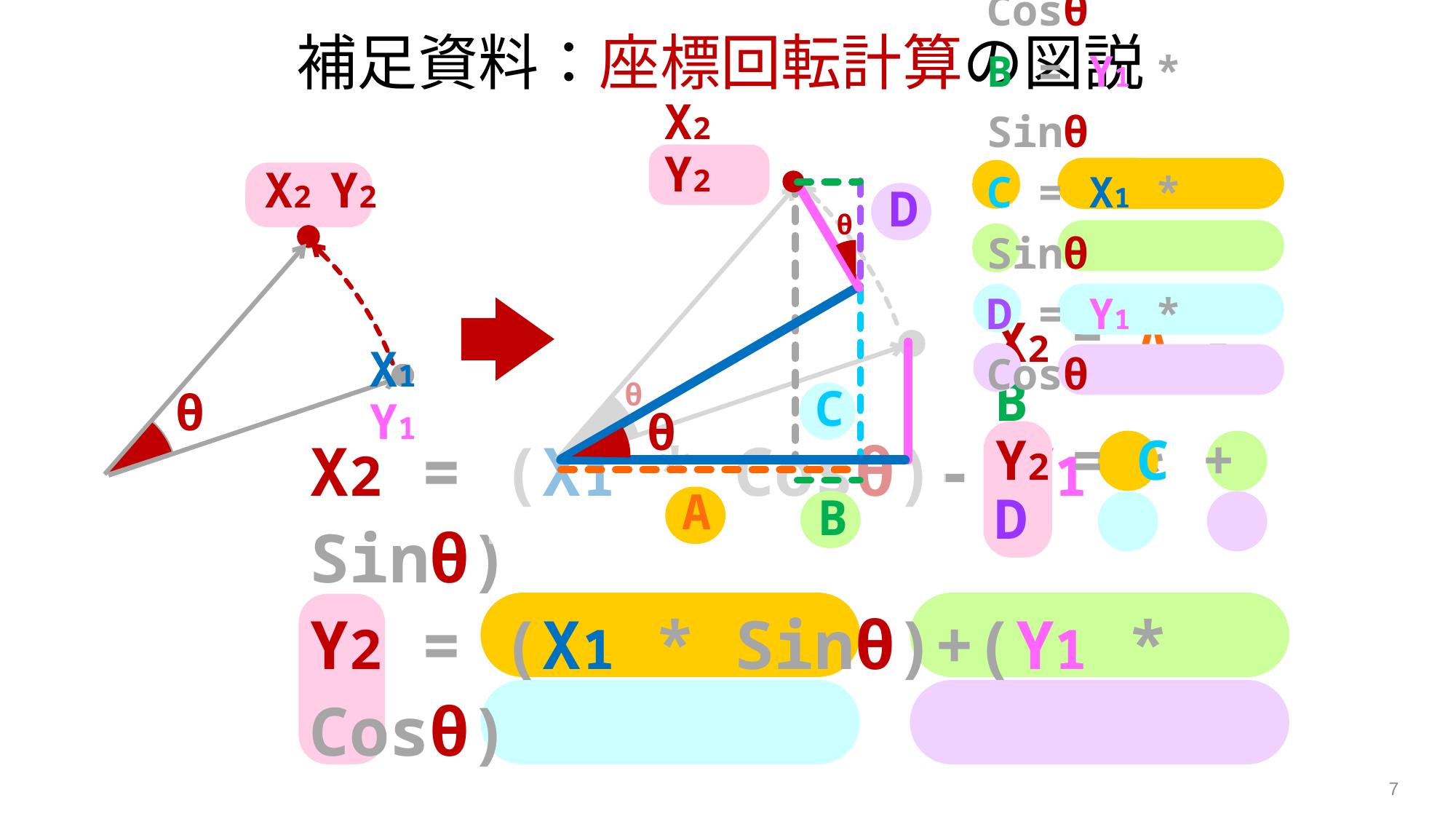

補足資料：座標回転計算の図説

θ

θ

θ

X2 Y2
A = X1 * Cosθ
B = Y1 * Sinθ
C = X1 * Sinθ
D = Y1 * Cosθ

X2 Y2

θ

X1 Y1

D

C

X2 = A - B
Y2 = C + D

A

B

X2 = (X1 * Cosθ)-(Y1 * Sinθ)
Y2 = (X1 * Sinθ)+(Y1 * Cosθ)

7